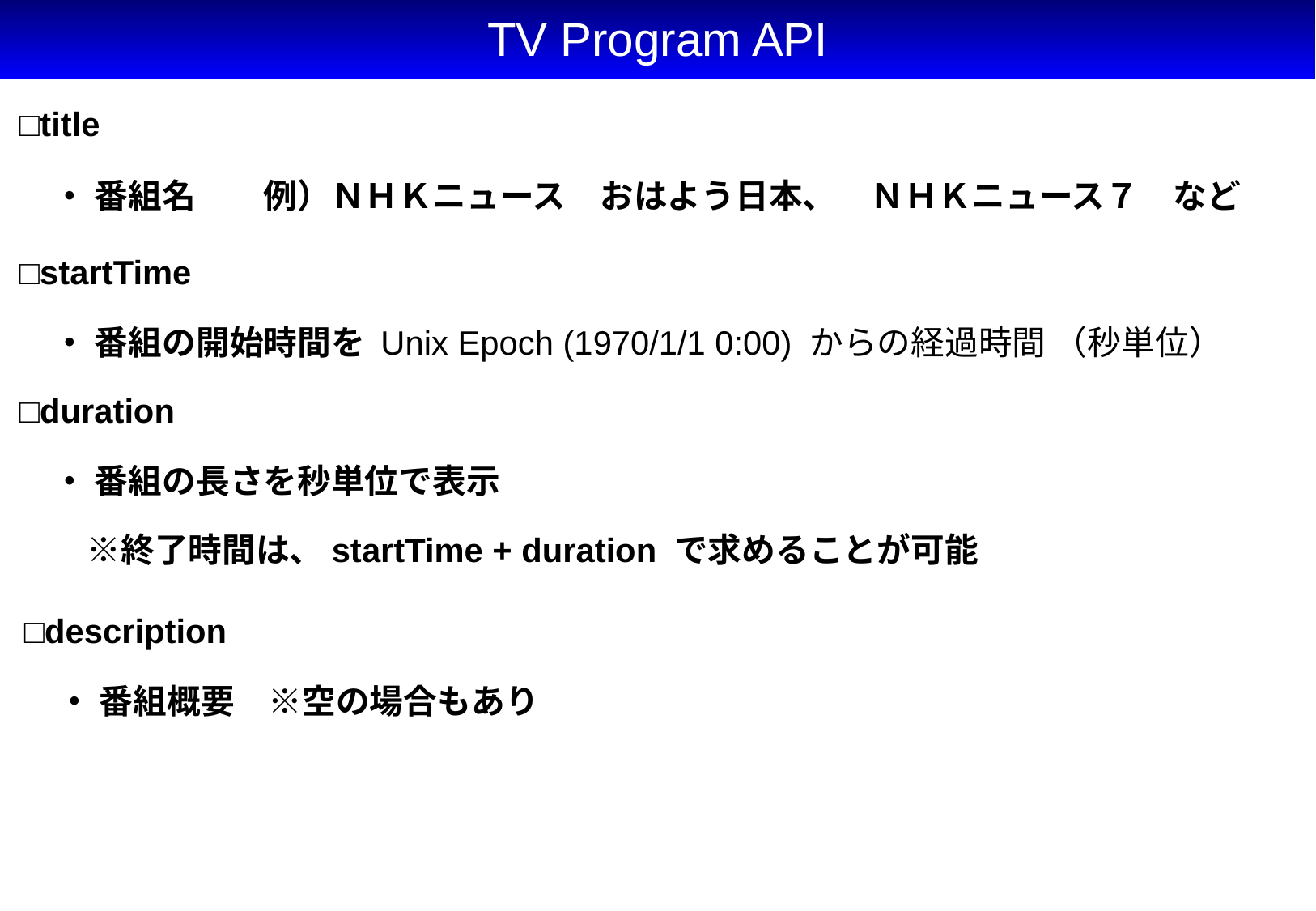

# TV Program API
□title
　・ 番組名　　例）ＮＨＫニュース　おはよう日本、　ＮＨＫニュース７　など
□startTime
　・ 番組の開始時間を Unix Epoch (1970/1/1 0:00) からの経過時間 （秒単位）
□duration
　・ 番組の長さを秒単位で表示
　　※終了時間は、startTime + duration で求めることが可能
□description
　・ 番組概要　※空の場合もあり